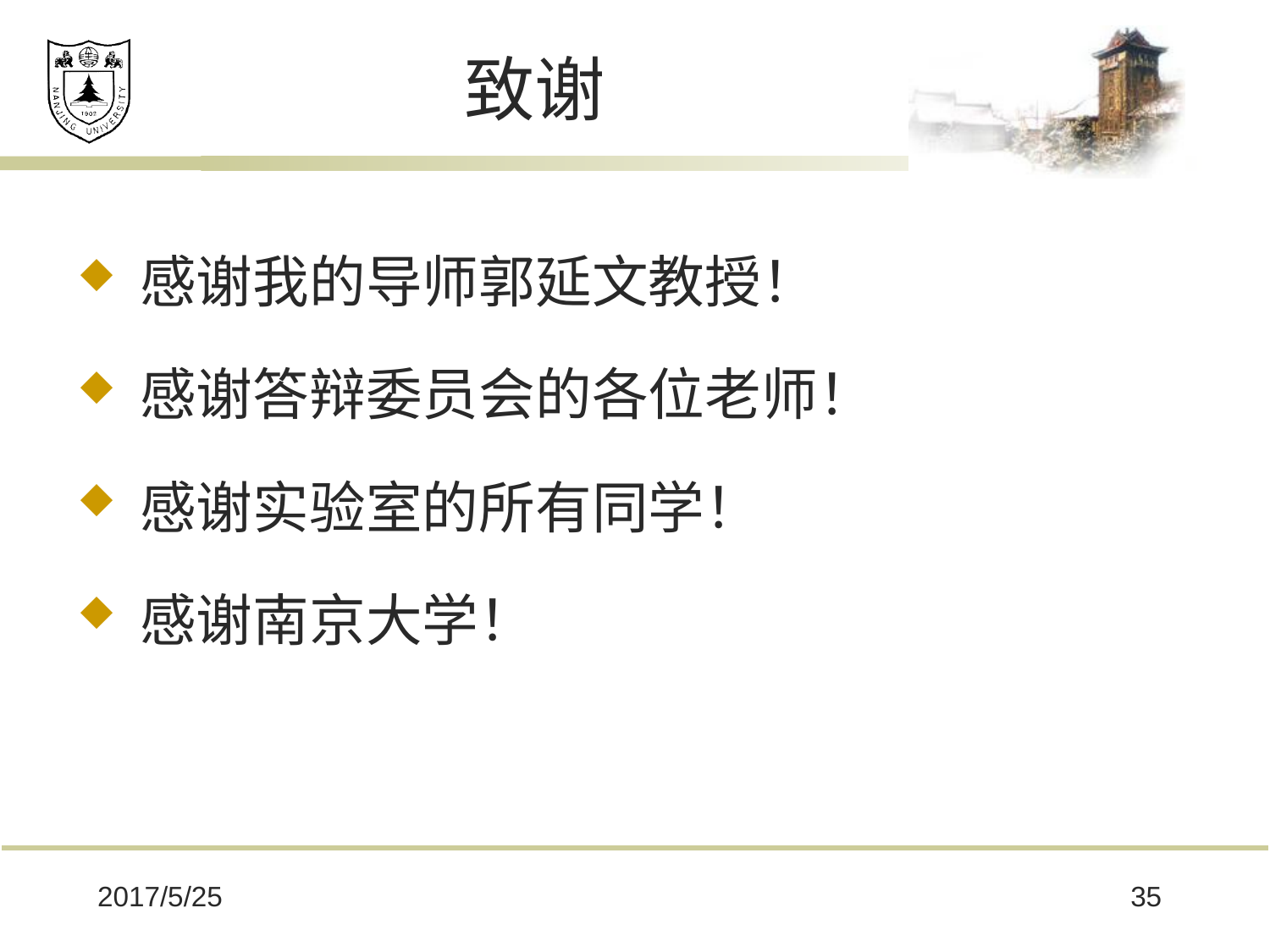

# 致谢
感谢我的导师郭延文教授！
感谢答辩委员会的各位老师！
感谢实验室的所有同学！
感谢南京大学！

2017/5/25
35